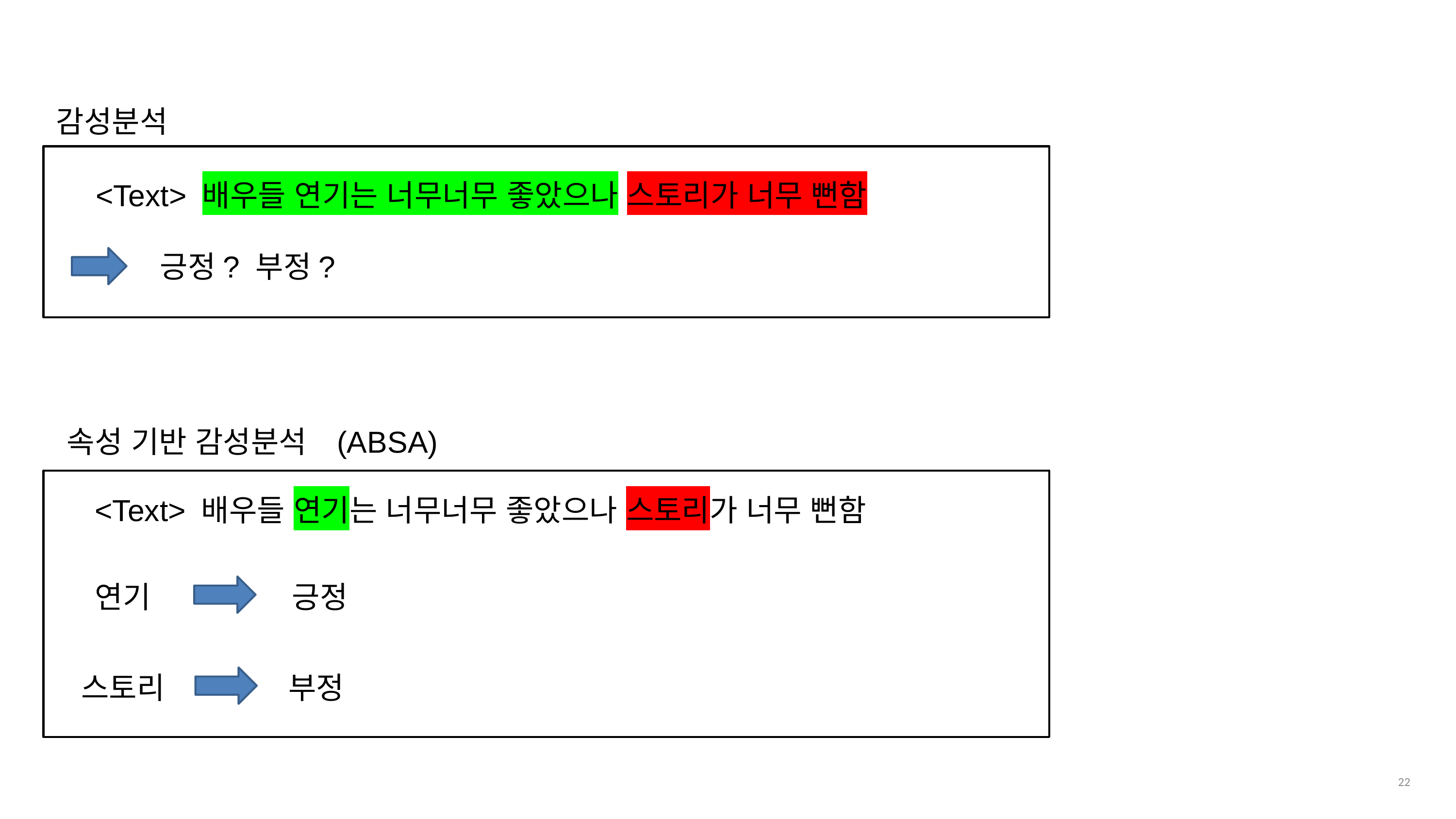

감성분석

<Text> 배우들 연기는 너무너무 좋았으나 스토리가 너무 뻔함
긍정? 부정?

속성 기반 감성분석
(ABSA)

<Text> 배우들 연기는 너무너무 좋았으나 스토리가 너무 뻔함

연기
긍정

스토리
부정

22